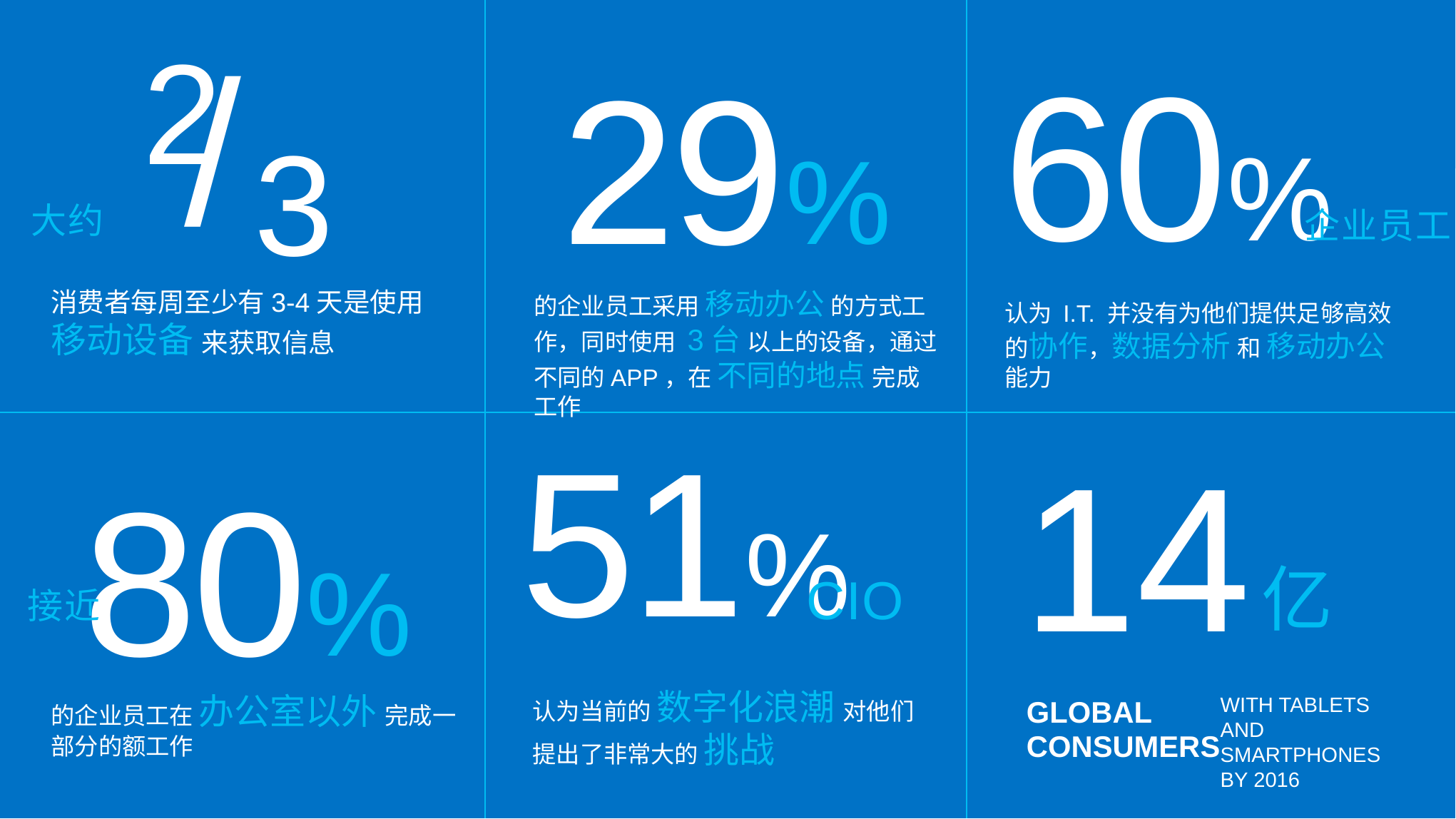

2
       /
消费者每周至少有3-4天是使用移动设备 来获取信息
60%
认为 I.T. 并没有为他们提供足够高效的协作，数据分析 和 移动办公 能力
 企业员工
29%
的企业员工采用 移动办公 的方式工作，同时使用 3台 以上的设备，通过不同的APP，在 不同的地点 完成工作
3
大约
51%
14
亿
WITH TABLETS AND SMARTPHONES
BY 2016
GLOBAL CONSUMERS
80%
的企业员工在 办公室以外 完成一部分的额工作
接近
CIO
认为当前的 数字化浪潮 对他们提出了非常大的 挑战